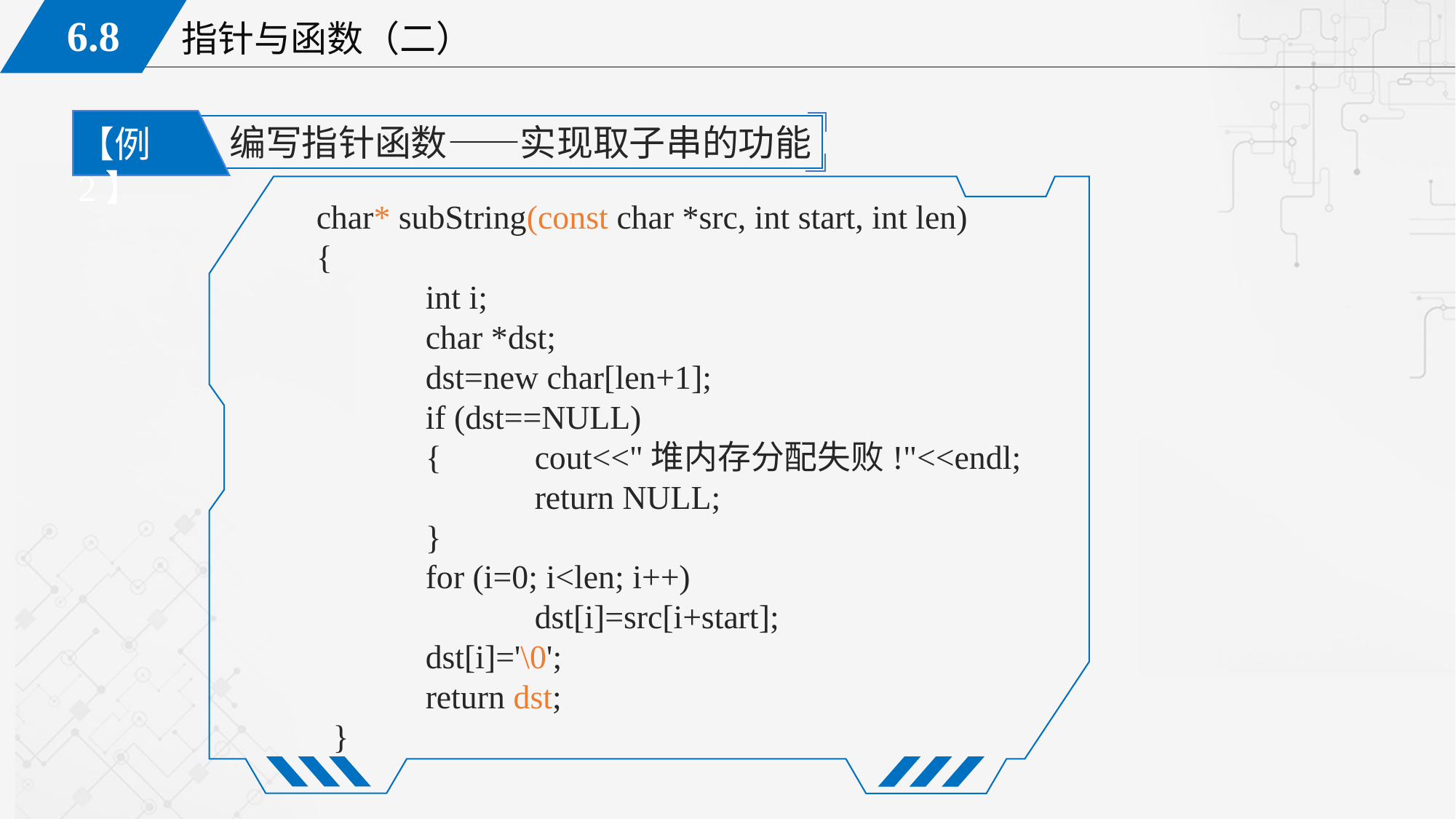

编写指针函数——实现取子串的功能
【例2】

char* subString(const char *src, int start, int len)
{
	int i;
	char *dst;
	dst=new char[len+1];
	if (dst==NULL)
	{	cout<<"堆内存分配失败!"<<endl;
		return NULL;
	}
	for (i=0; i<len; i++)
		dst[i]=src[i+start];
	dst[i]='\0';
	return dst;
  }